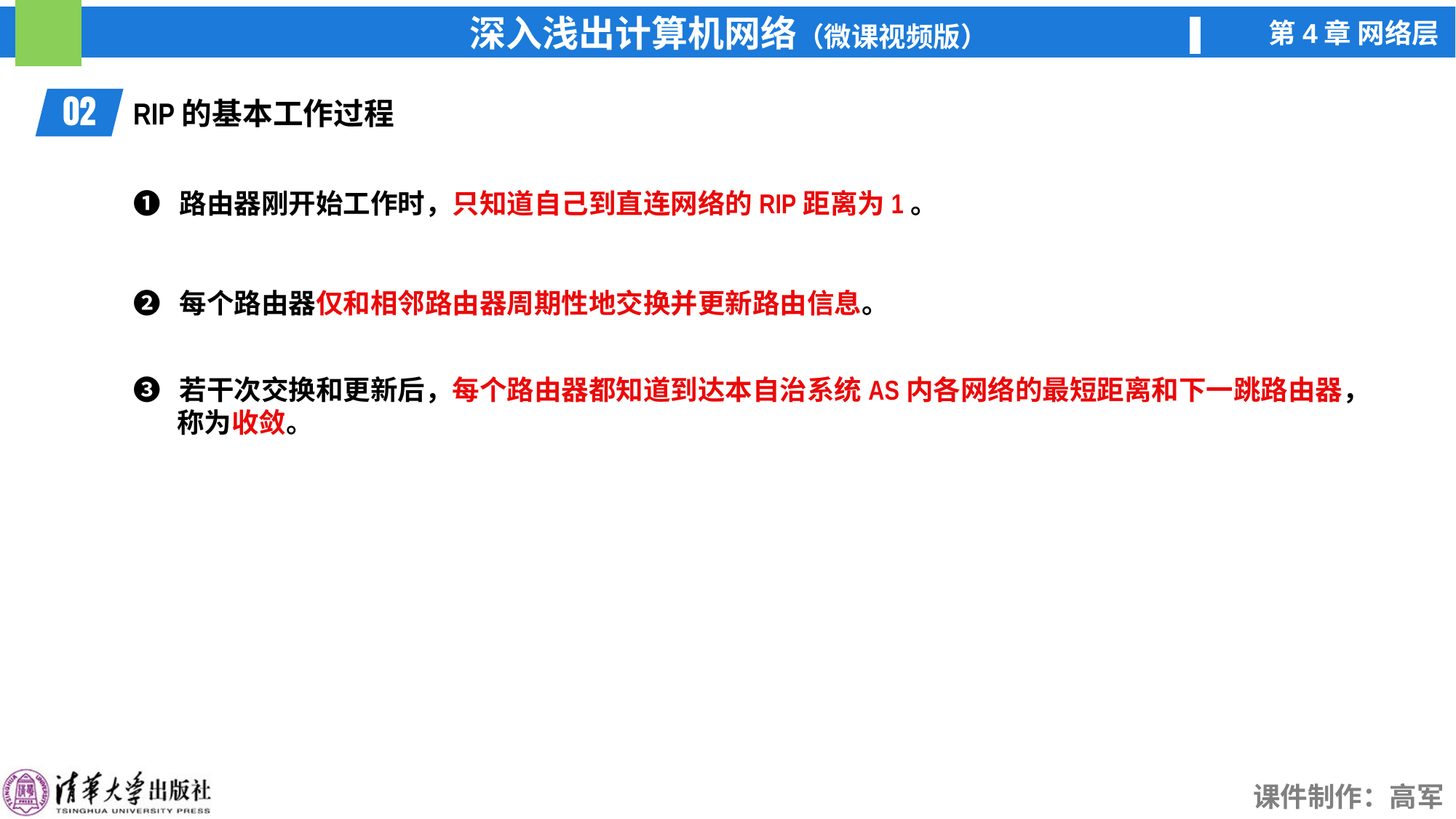

02
RIP的基本工作过程
❶  路由器刚开始工作时，只知道自己到直连网络的RIP距离为1。
❷  每个路由器仅和相邻路由器周期性地交换并更新路由信息。
❸  若干次交换和更新后，每个路由器都知道到达本自治系统AS内各网络的最短距离和下一跳路由器，
      称为收敛。